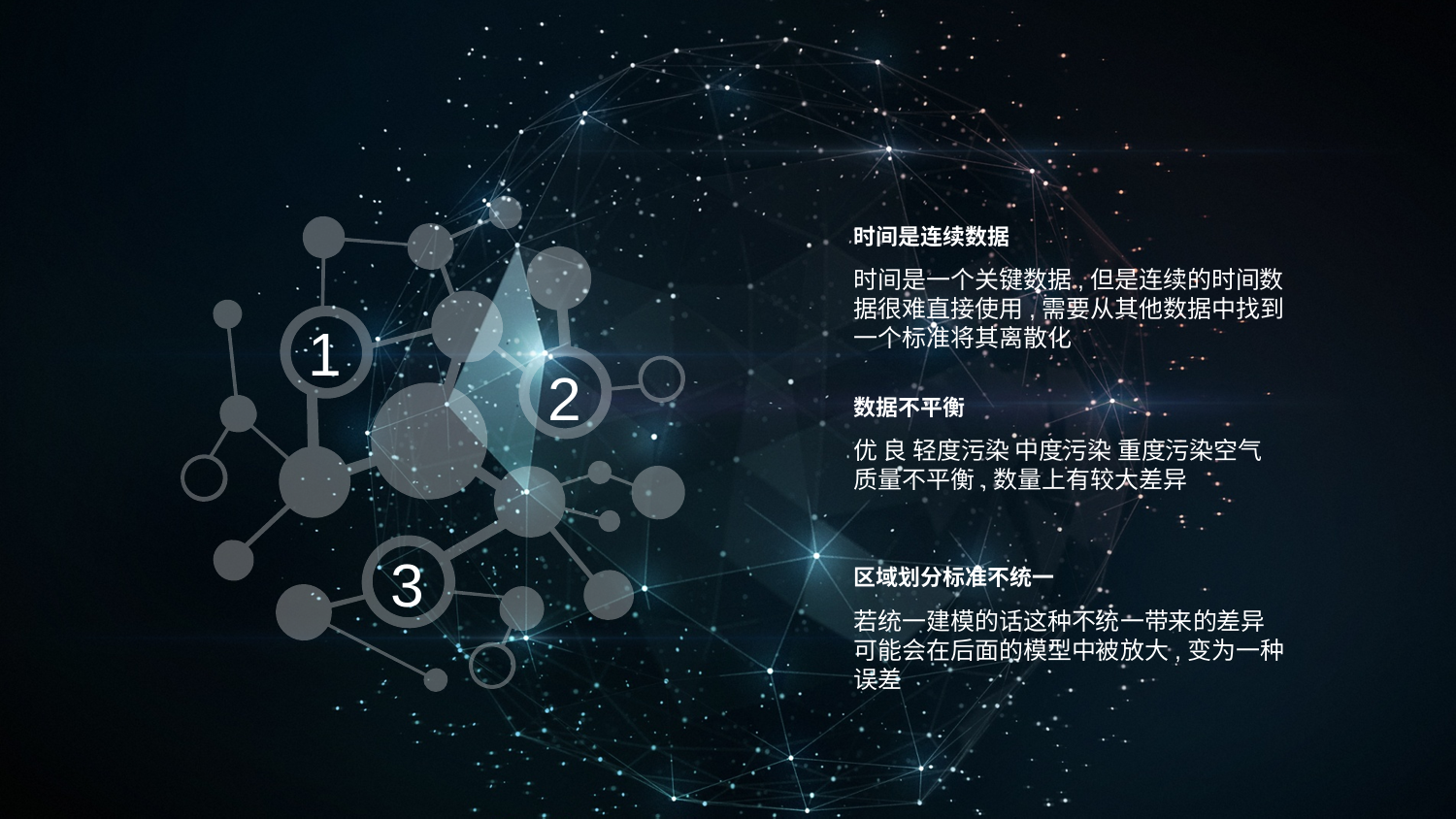

1
2
3
时间是连续数据
时间是一个关键数据,但是连续的时间数据很难直接使用,需要从其他数据中找到一个标准将其离散化
数据不平衡
优 良 轻度污染 中度污染 重度污染空气质量不平衡,数量上有较大差异
区域划分标准不统一
若统一建模的话这种不统一带来的差异可能会在后面的模型中被放大,变为一种误差